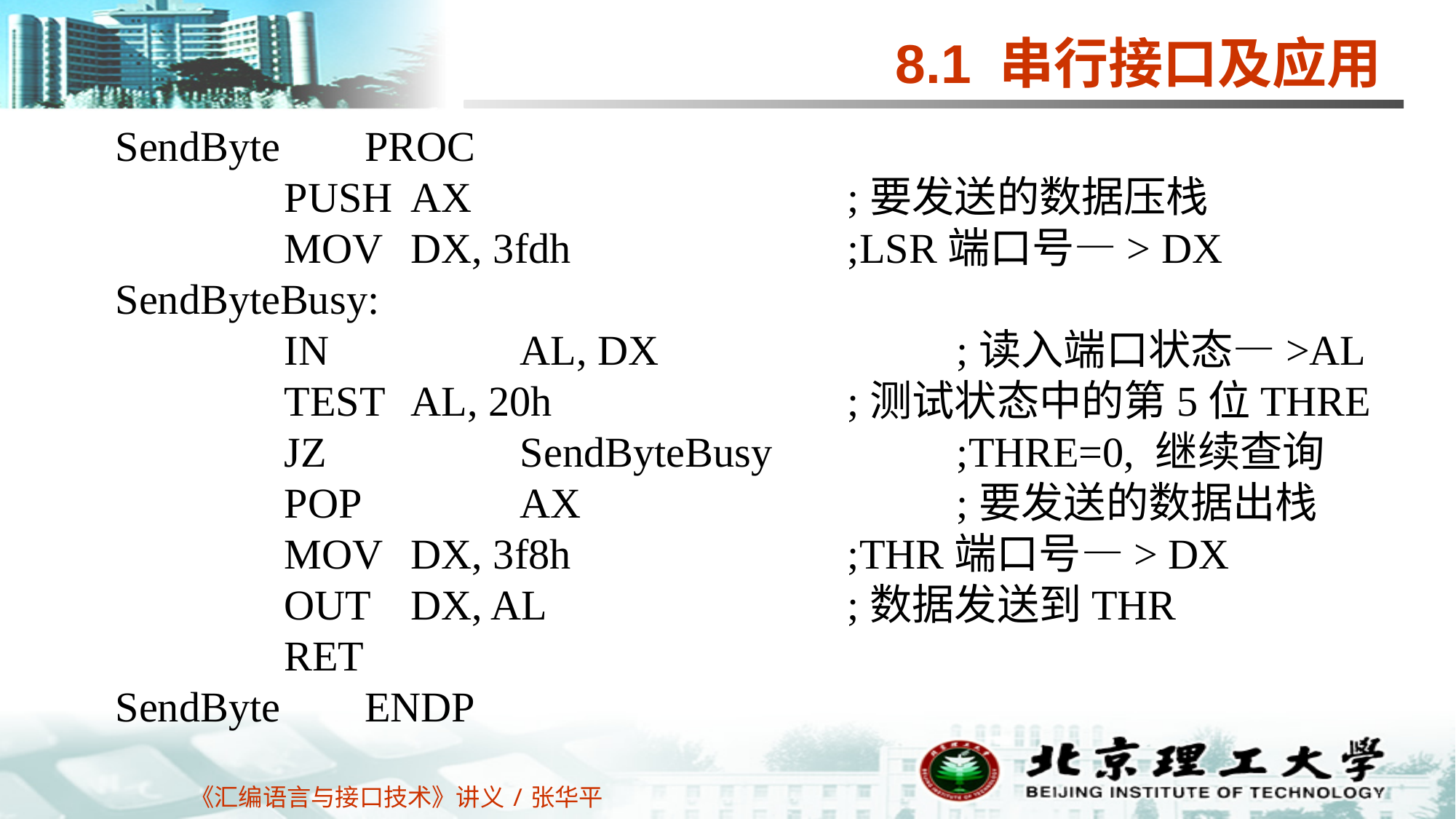

# 8.1 串行接口及应用
SendByte        PROC
                PUSH	AX				;要发送的数据压栈
                MOV	DX, 3fdh			;LSR端口号—> DX
SendByteBusy:
                IN		AL, DX			;读入端口状态—>AL
                TEST	AL, 20h			;测试状态中的第5位THRE
                JZ		SendByteBusy		;THRE=0, 继续查询
                POP		AX				;要发送的数据出栈
                MOV	DX, 3f8h			;THR端口号—> DX
                OUT	DX, AL			;数据发送到THR
                RET
SendByte        ENDP